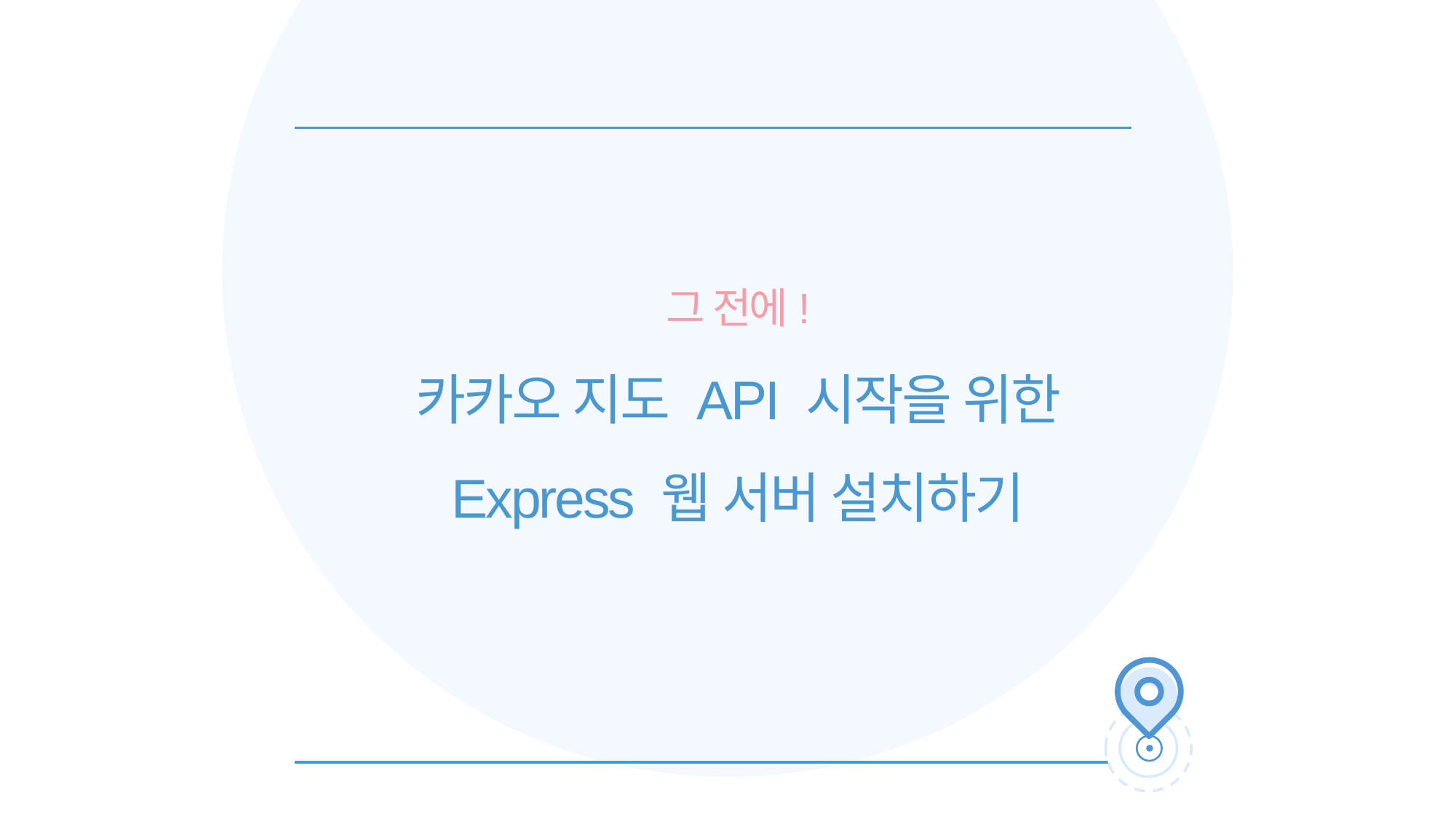

그 전에!
카카오 지도 API 시작을 위한
Express 웹 서버 설치하기